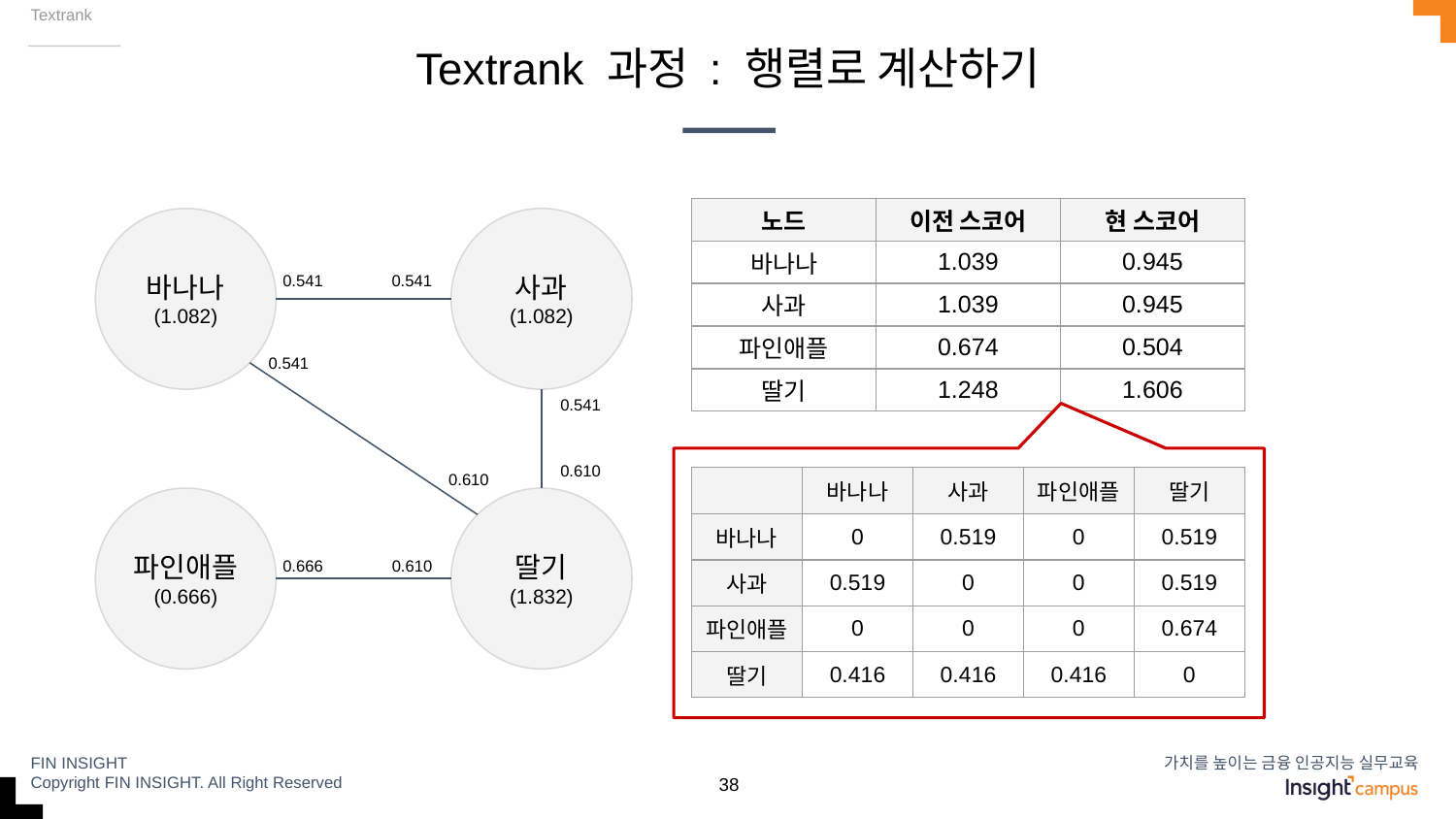

Textrank

# Textrank 과정 : 행렬로 계산하기
| 노드 | 이전 스코어 | 현 스코어 |
| --- | --- | --- |
| 바나나 | 1.039 | 0.945 |
| 사과 | 1.039 | 0.945 |
| 파인애플 | 0.674 | 0.504 |
| 딸기 | 1.248 | 1.606 |
바나나
(1.082)
사과
(1.082)
0.541
0.541
0.541
0.541
0.610
0.610
파인애플
(0.666)
딸기
(1.832)
0.666
0.610

|  | 바나나 | 사과 | 파인애플 | 딸기 |
| --- | --- | --- | --- | --- |
| 바나나 | 0 | 0.519 | 0 | 0.519 |
| 사과 | 0.519 | 0 | 0 | 0.519 |
| 파인애플 | 0 | 0 | 0 | 0.674 |
| 딸기 | 0.416 | 0.416 | 0.416 | 0 |
38